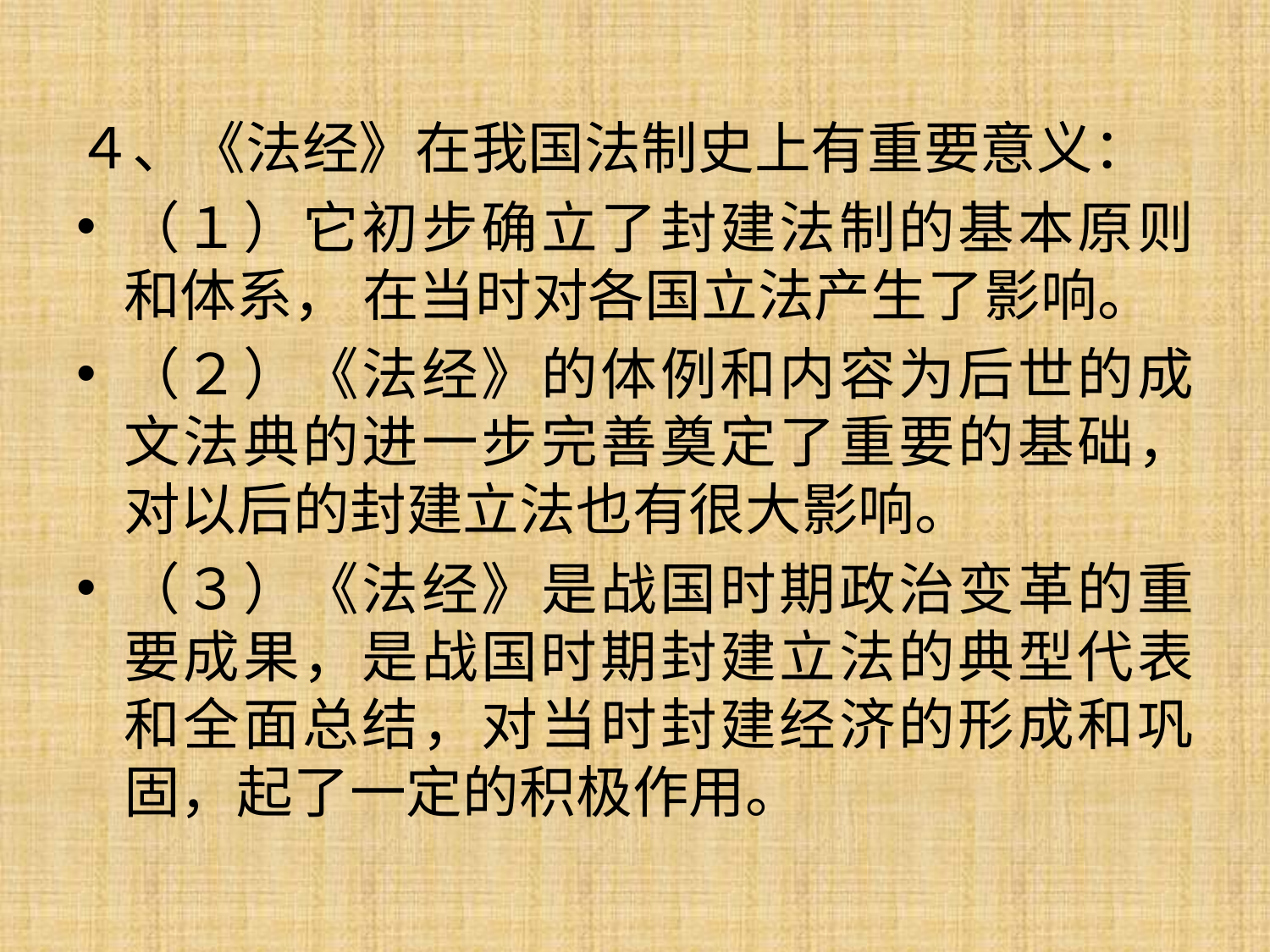

４、《法经》在我国法制史上有重要意义：
（１）它初步确立了封建法制的基本原则和体系， 在当时对各国立法产生了影响。
（２）《法经》的体例和内容为后世的成文法典的进一步完善奠定了重要的基础，对以后的封建立法也有很大影响。
（３）《法经》是战国时期政治变革的重要成果，是战国时期封建立法的典型代表和全面总结，对当时封建经济的形成和巩固，起了一定的积极作用。